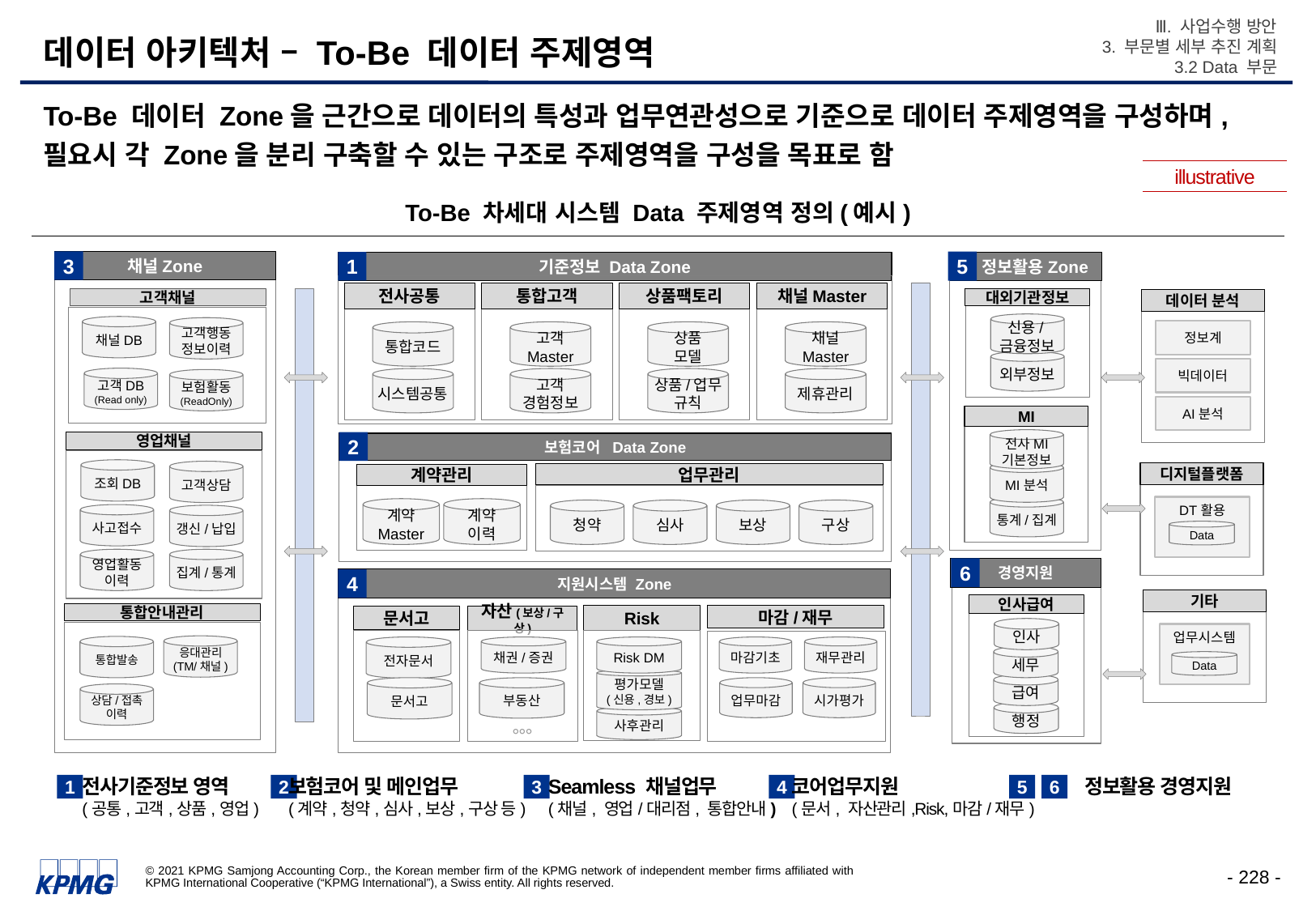

Ⅲ. 사업수행 방안
3. 부문별 세부 추진 계획
3.2 Data 부문
# 데이터 아키텍처 – To-Be 데이터 주제영역
To-Be 데이터 Zone을 근간으로 데이터의 특성과 업무연관성으로 기준으로 데이터 주제영역을 구성하며, 필요시 각 Zone을 분리 구축할 수 있는 구조로 주제영역을 구성을 목표로 함
illustrative
To-Be 차세대 시스템 Data 주제영역 정의(예시)
채널Zone
3
5
1
기준정보 Data Zone

   정보활용Zone

전사공통
통합고객
상품팩토리
채널Master
고객채널

대외기관정보
데이터 분석

신용/금융정보
채널DB
고객행동
정보이력
정보계
통합코드
고객
Master
상품
모델
채널
Master
외부정보
빅데이터
고객DB
(Read only)
시스템공통
고객
경험정보
상품/업무
규칙
제휴관리
보험활동
(ReadOnly)

AI분석
MI

전사MI
기본정보
영업채널
2
보험코어  Data Zone

업무관리
계약관리

계약
Master
계약
이력
청약
심사
보상
구상

조회DB
고객상담
MI분석
디지털플랫폼

DT활용
통계/집계

사고접수
갱신/납입
Data

영업활동
이력
집계/통계
경영지원
6
지원시스템 Zone
4

기타

인사급여
통합안내관리
Risk
마감/재무
문서고
자산(보상/구상)

인사

업무시스템

응대관리
(TM/채널)
통합발송
전자문서
채권/증권
Risk DM
마감기초
재무관리
세무
Data

평가모델
(신용,경보)
급여
문서고
부동산
업무마감
시가평가
상담/접촉
이력
행정
사후관리
°°°
전사기준정보 영역
(공통,고객,상품,영업)
보험코어 및 메인업무
(계약,청약,심사,보상,구상 등)
Seamless 채널업무
(채널, 영업/대리점, 통합안내)
코어업무지원
(문서, 자산관리,Risk,마감/재무)
  정보활용 경영지원
1
2
3
4
5
6